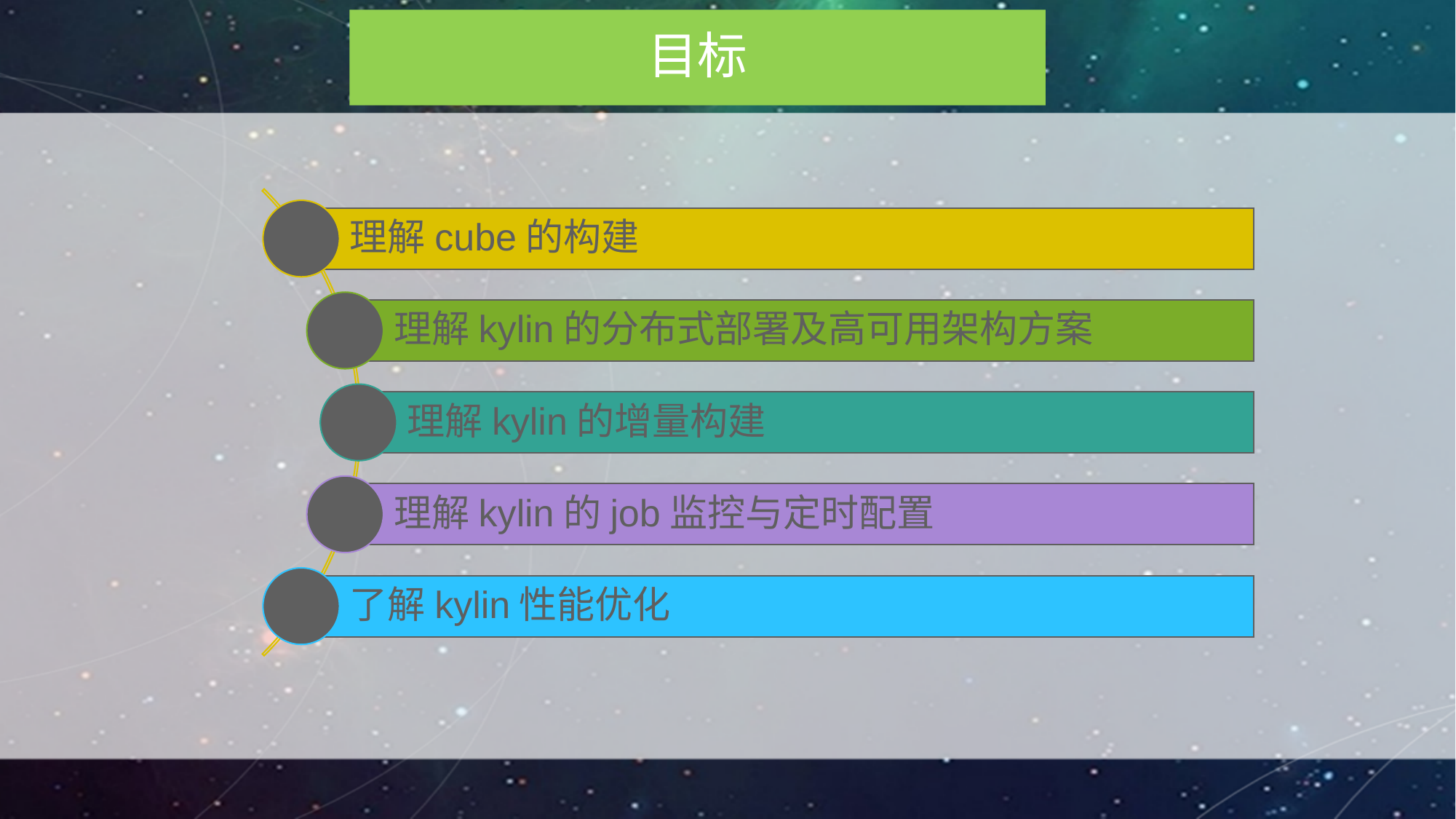

目标
理解cube的构建
理解kylin的分布式部署及高可用架构方案
理解kylin的增量构建
理解kylin的job监控与定时配置
了解kylin性能优化